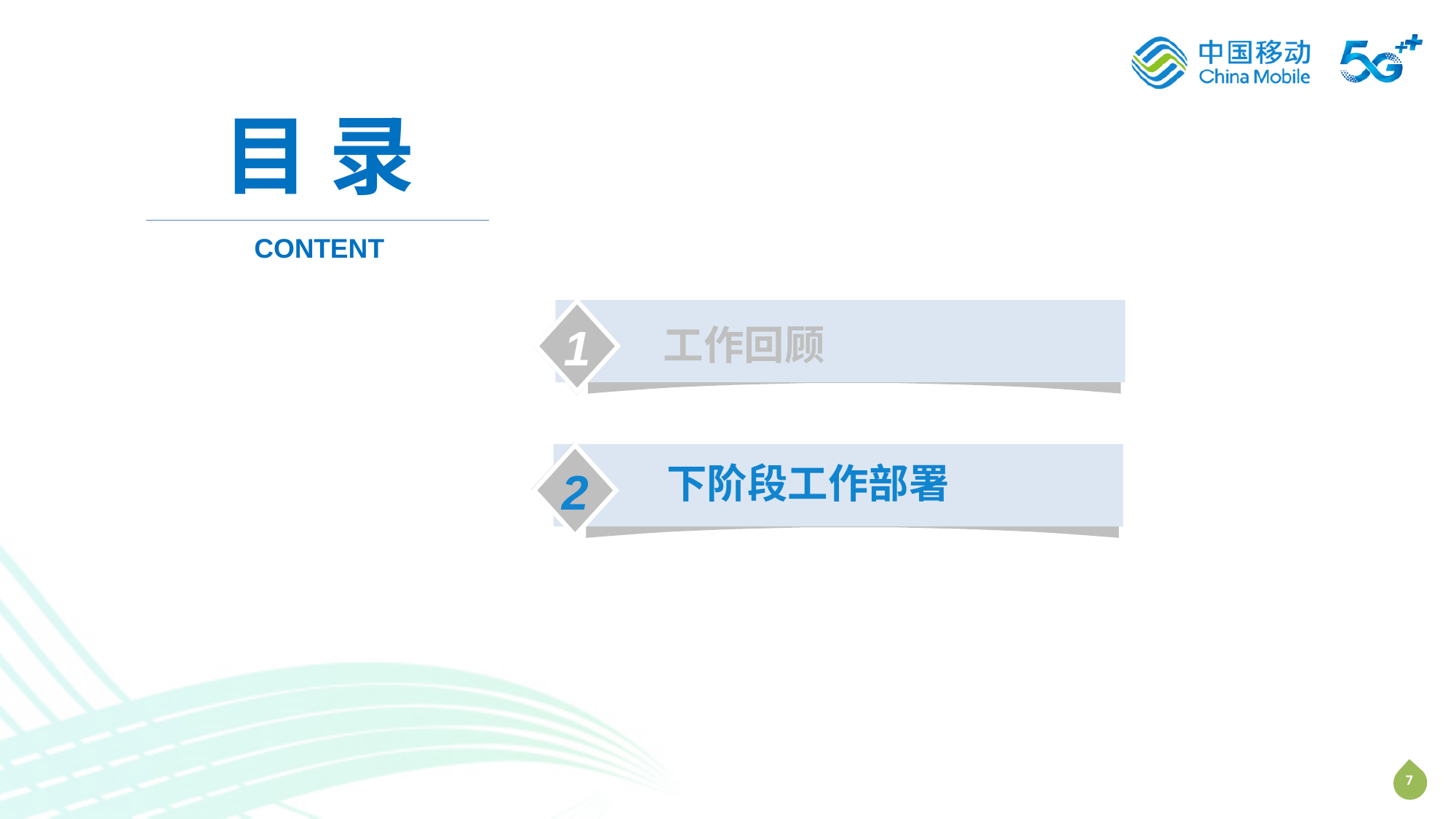

目 录
CONTENT

1
工作回顾

2
下阶段工作部署